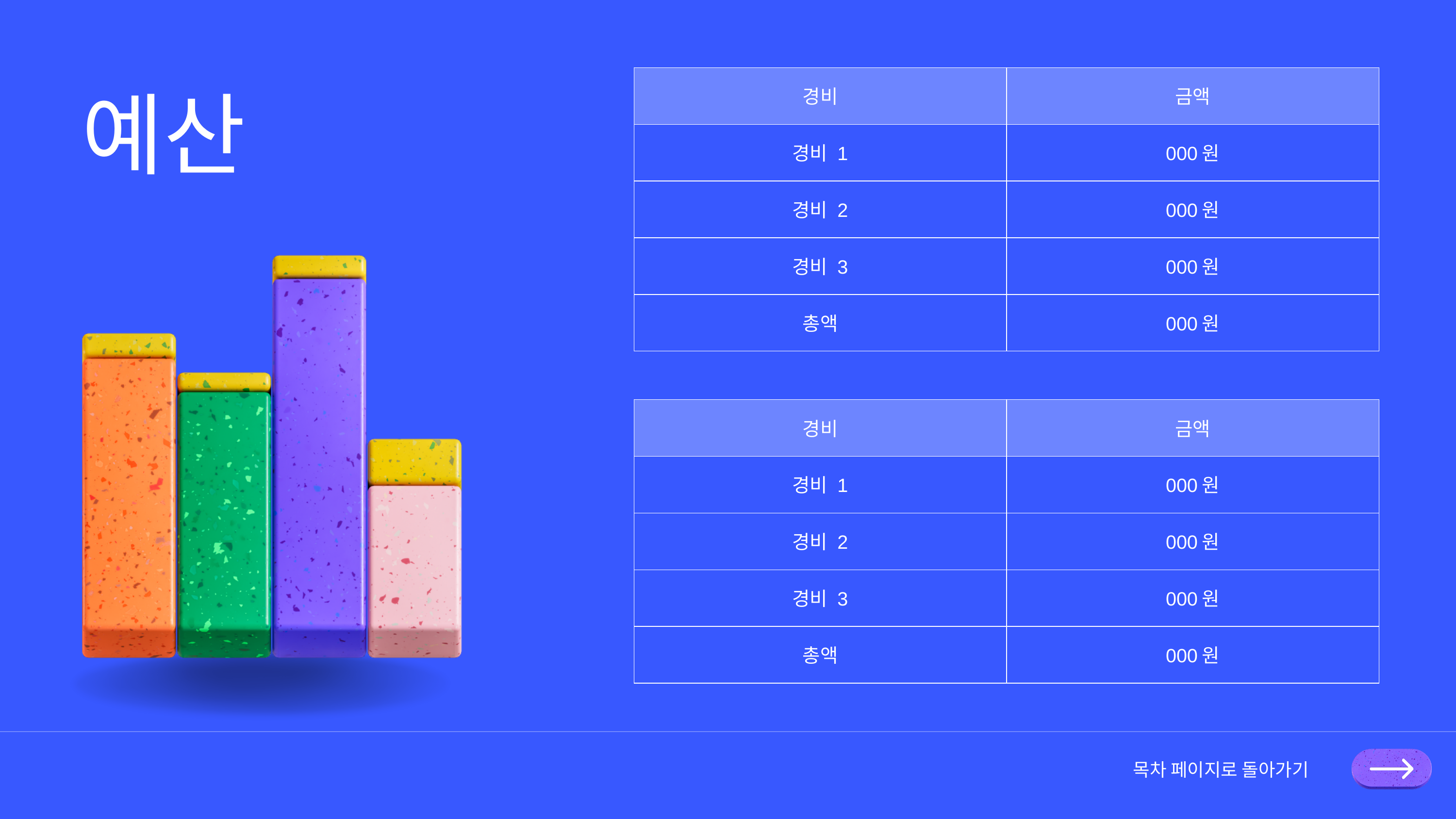

| 경비 | 금액 |
| --- | --- |
| 경비 1 | 000원 |
| 경비 2 | 000원 |
| 경비 3 | 000원 |
| 총액 | 000원 |
예산

| 경비 | 금액 |
| --- | --- |
| 경비 1 | 000원 |
| 경비 2 | 000원 |
| 경비 3 | 000원 |
| 총액 | 000원 |

목차 페이지로 돌아가기